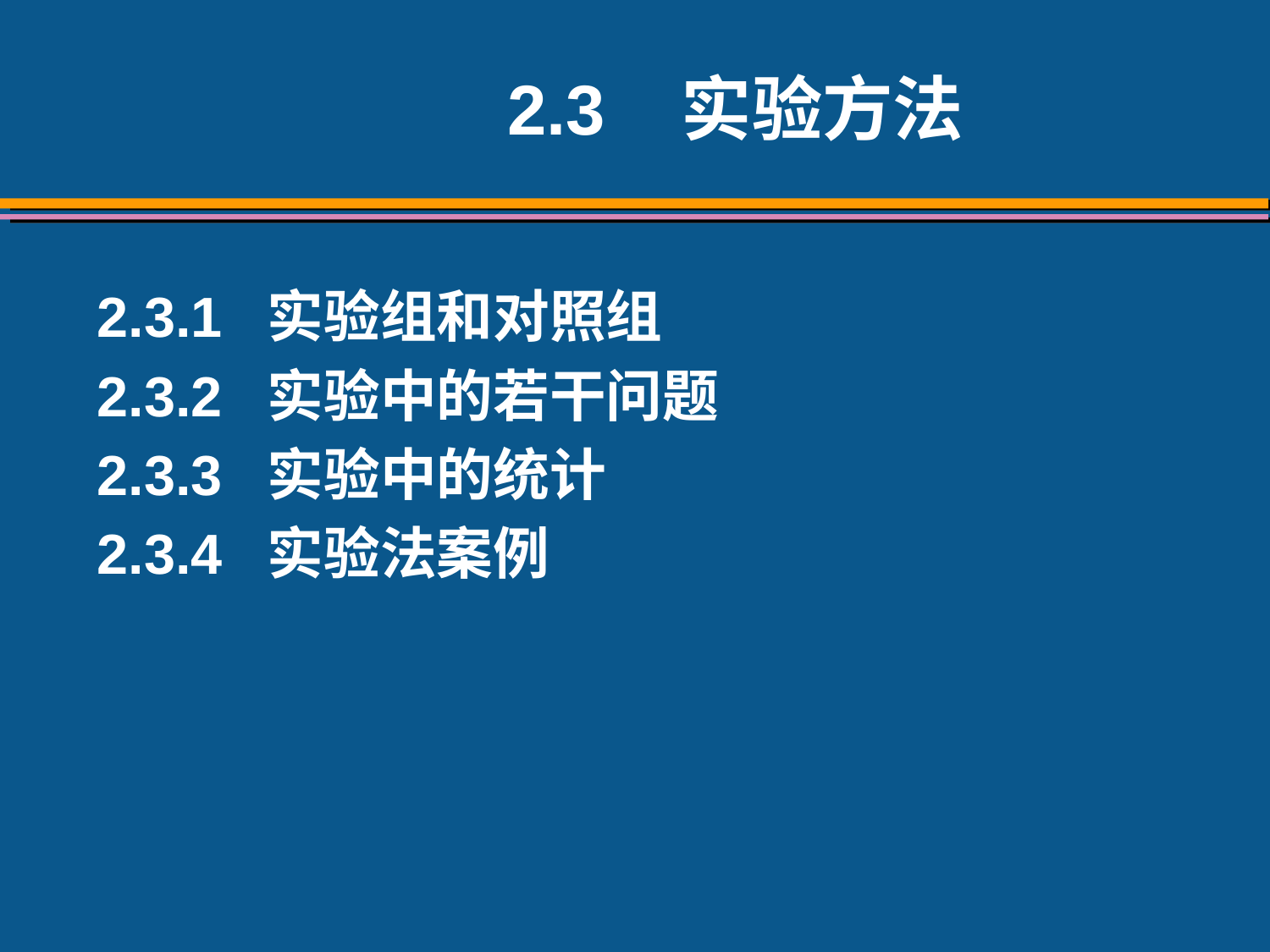

2.3   实验方法
2.3.1  实验组和对照组
2.3.2  实验中的若干问题
2.3.3  实验中的统计
2.3.4  实验法案例